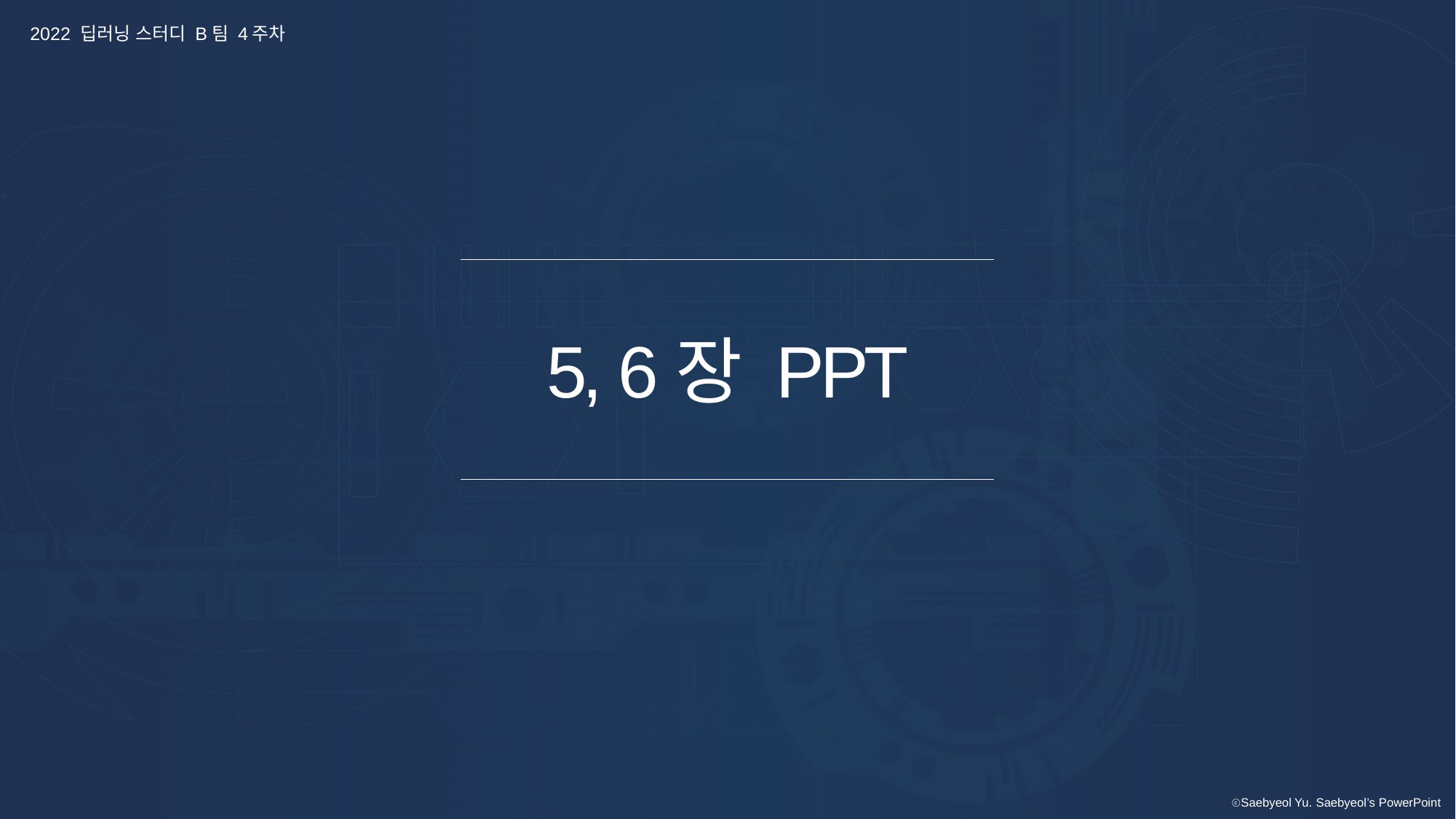

2022 딥러닝 스터디 B팀 4주차
5, 6장 PPT